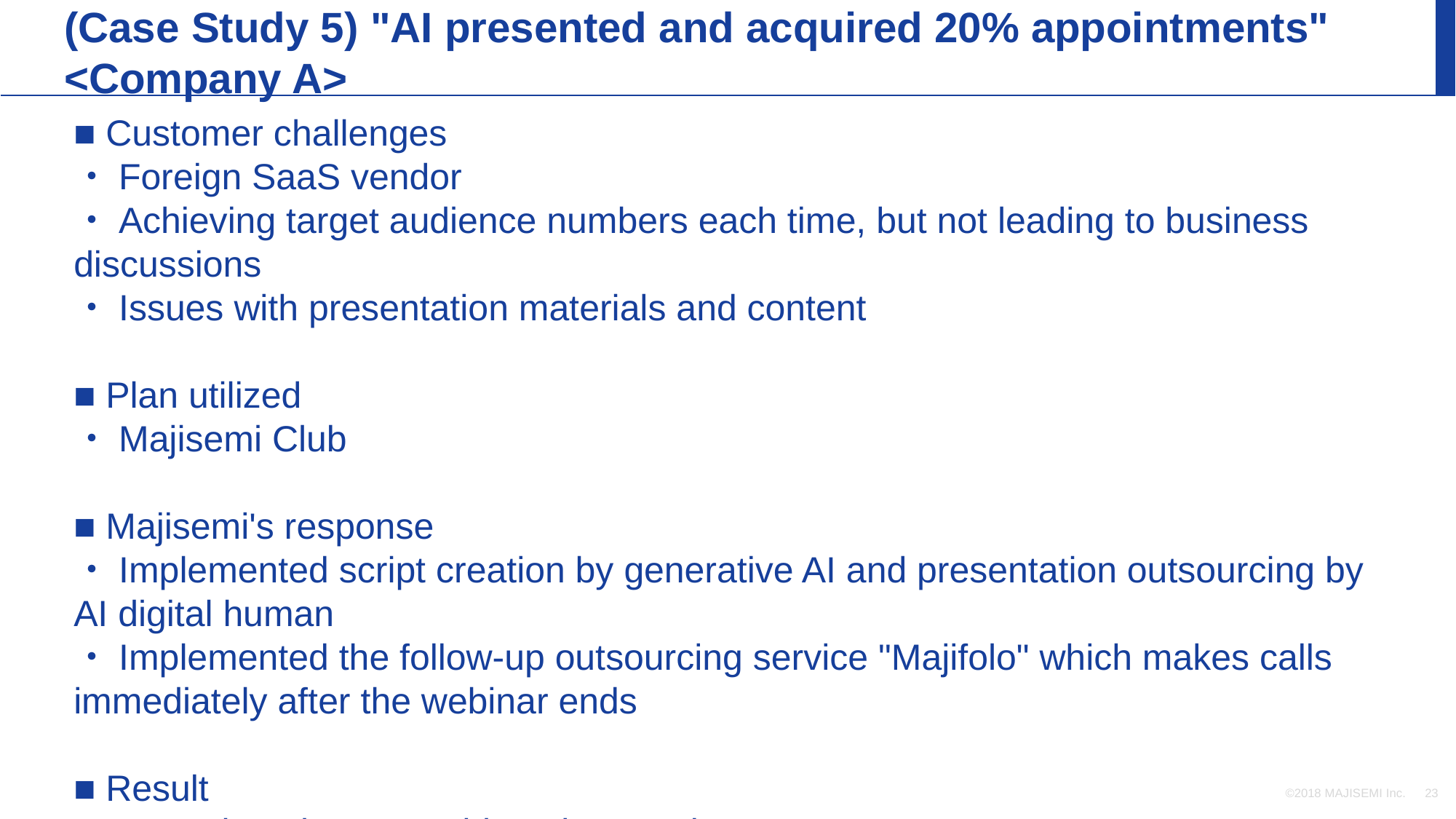

(Case Study 5) "AI presented and acquired 20% appointments" <Company A>
■ Customer challenges
・Foreign SaaS vendor
・Achieving target audience numbers each time, but not leading to business discussions
・Issues with presentation materials and content

■ Plan utilized
・Majisemi Club

■ Majisemi's response
・Implemented script creation by generative AI and presentation outsourcing by AI digital human
・Implemented the follow-up outsourcing service "Majifolo" which makes calls immediately after the webinar ends

■ Result
・20 registrations → achieved 4 appointments
©2018 MAJISEMI Inc.
23